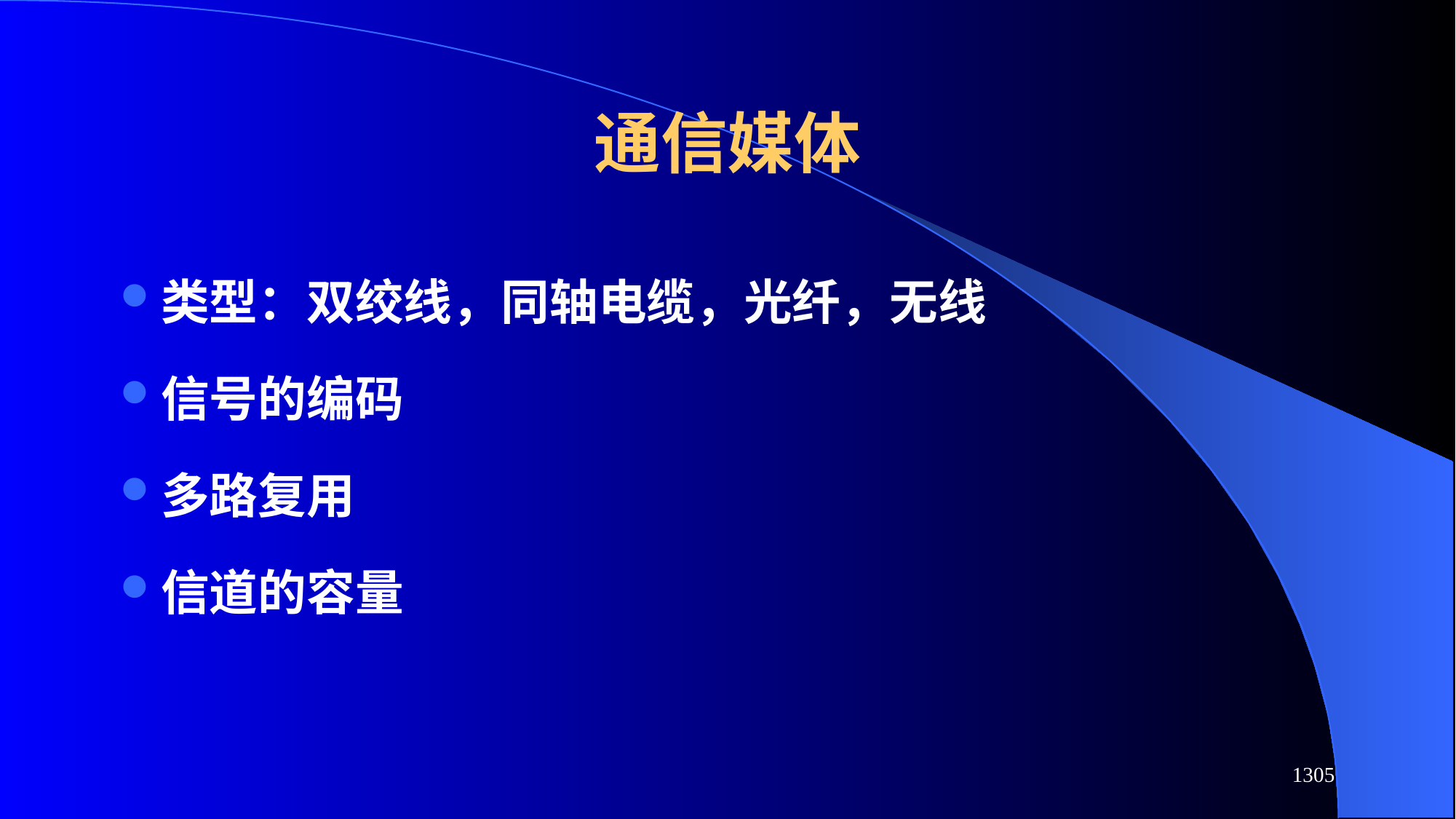

# 通信媒体
类型：双绞线，同轴电缆，光纤，无线
信号的编码
多路复用
信道的容量
1305